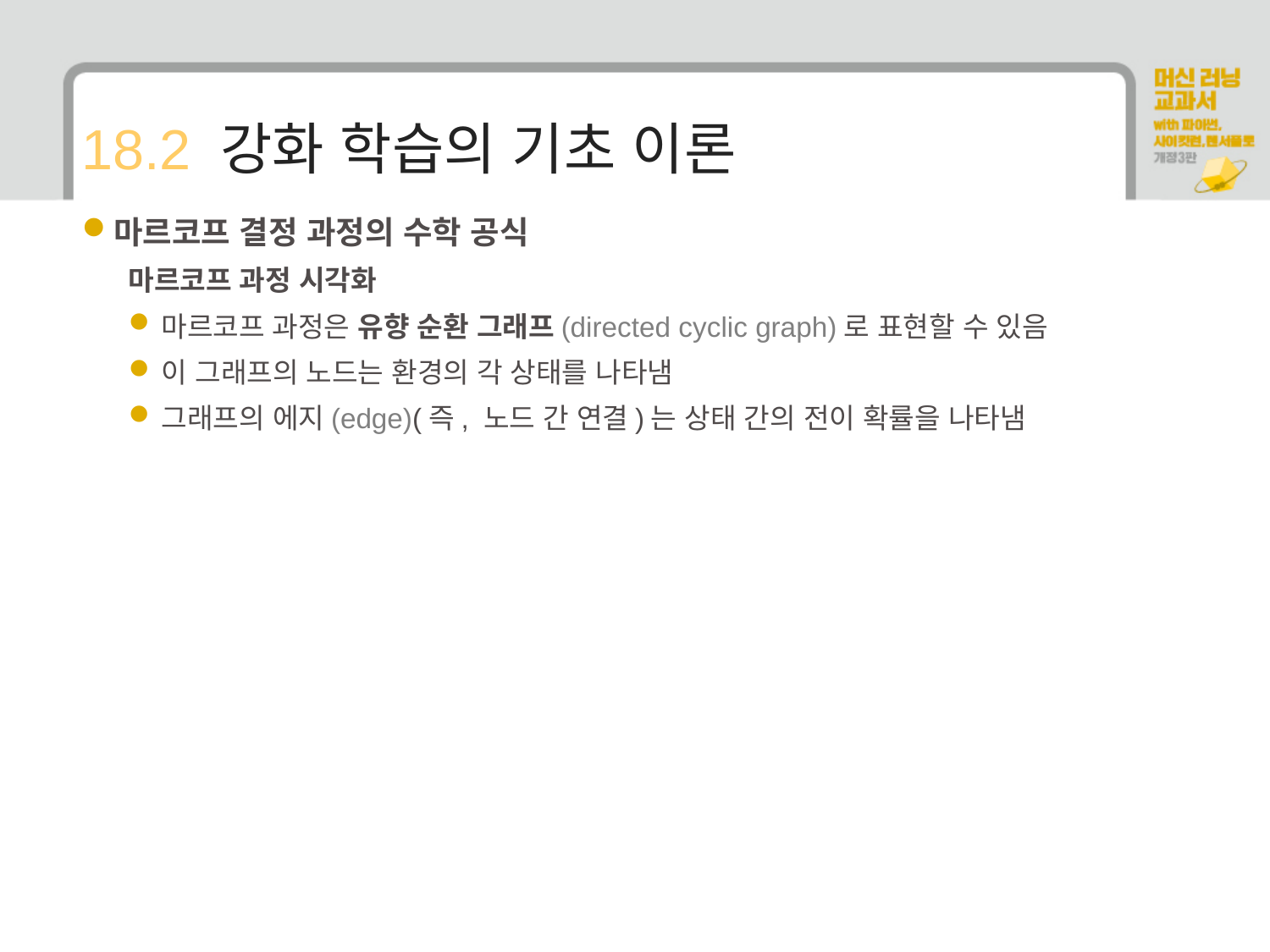

# 18.2 강화 학습의 기초 이론
마르코프 결정 과정의 수학 공식
마르코프 과정 시각화
마르코프 과정은 유향 순환 그래프(directed cyclic graph)로 표현할 수 있음
이 그래프의 노드는 환경의 각 상태를 나타냄
그래프의 에지(edge)(즉, 노드 간 연결)는 상태 간의 전이 확률을 나타냄